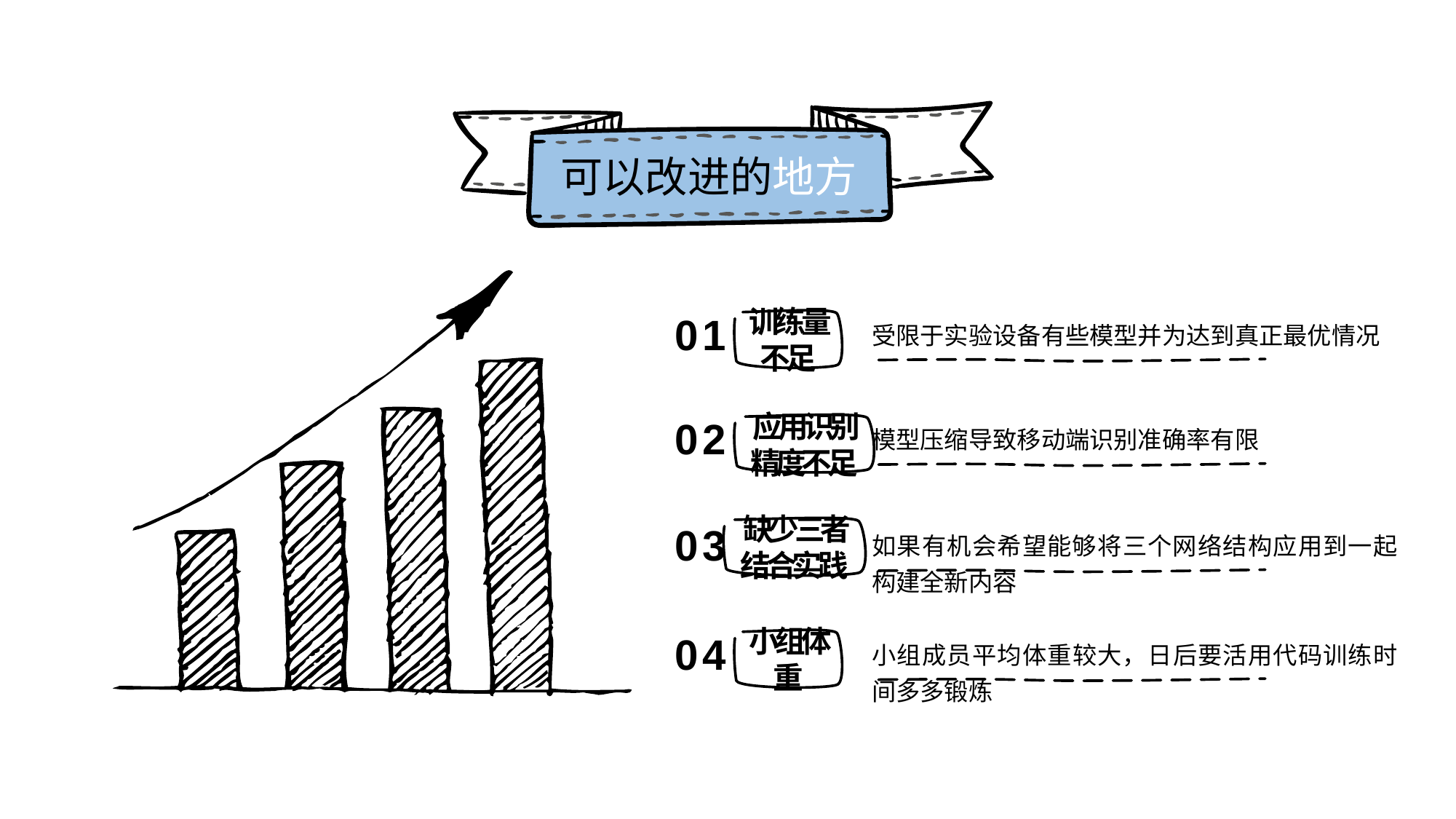

可以改进的地方

01
受限于实验设备有些模型并为达到真正最优情况
训练量不足

02
模型压缩导致移动端识别准确率有限
应用识别精度不足

03
缺少三者结合实践
如果有机会希望能够将三个网络结构应用到一起构建全新内容

04
小组成员平均体重较大，日后要活用代码训练时间多多锻炼
小组体重